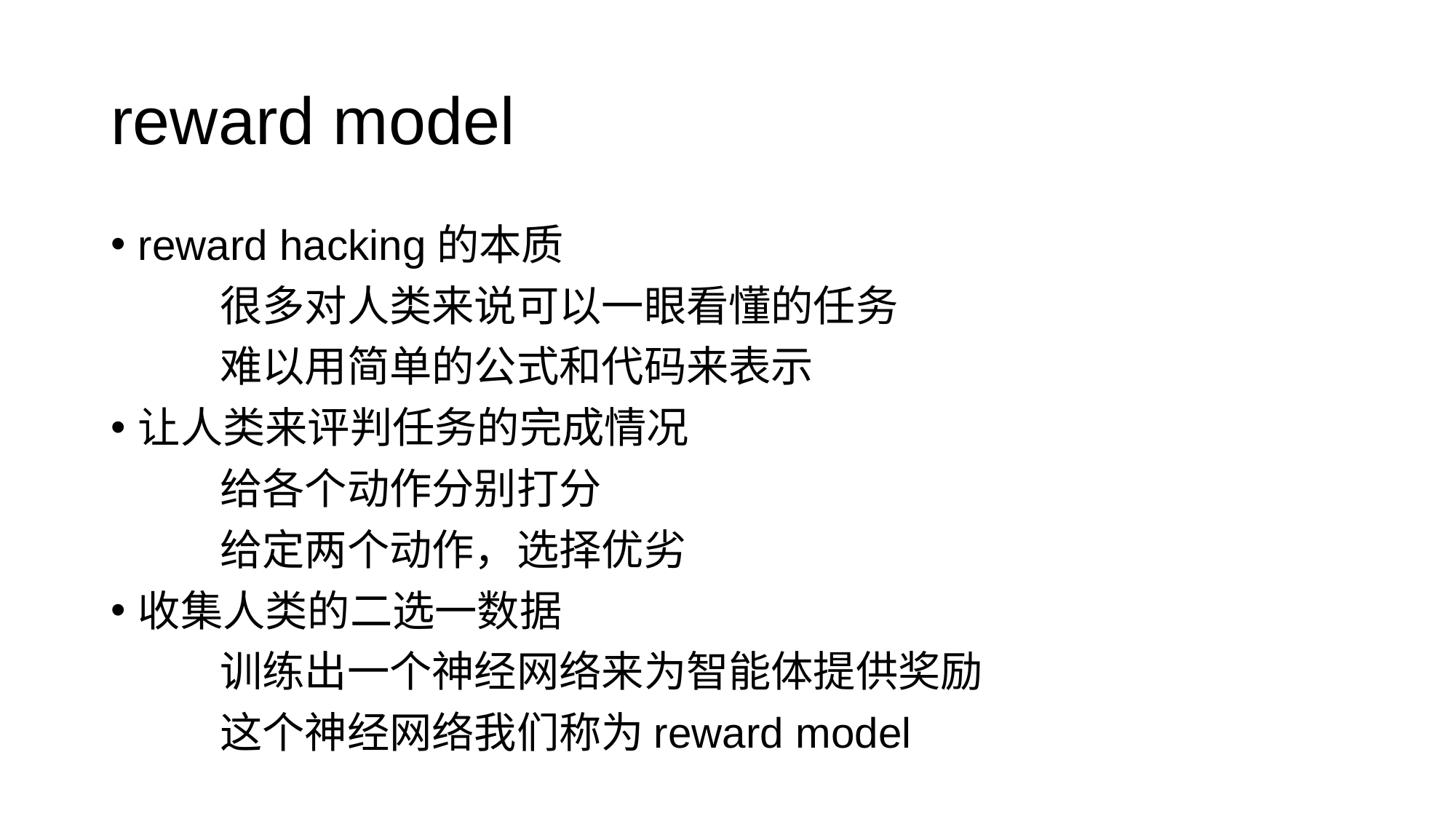

# reward model
reward hacking的本质
	很多对人类来说可以一眼看懂的任务
	难以用简单的公式和代码来表示
让人类来评判任务的完成情况
	给各个动作分别打分
	给定两个动作，选择优劣
收集人类的二选一数据
	训练出一个神经网络来为智能体提供奖励
	这个神经网络我们称为reward model